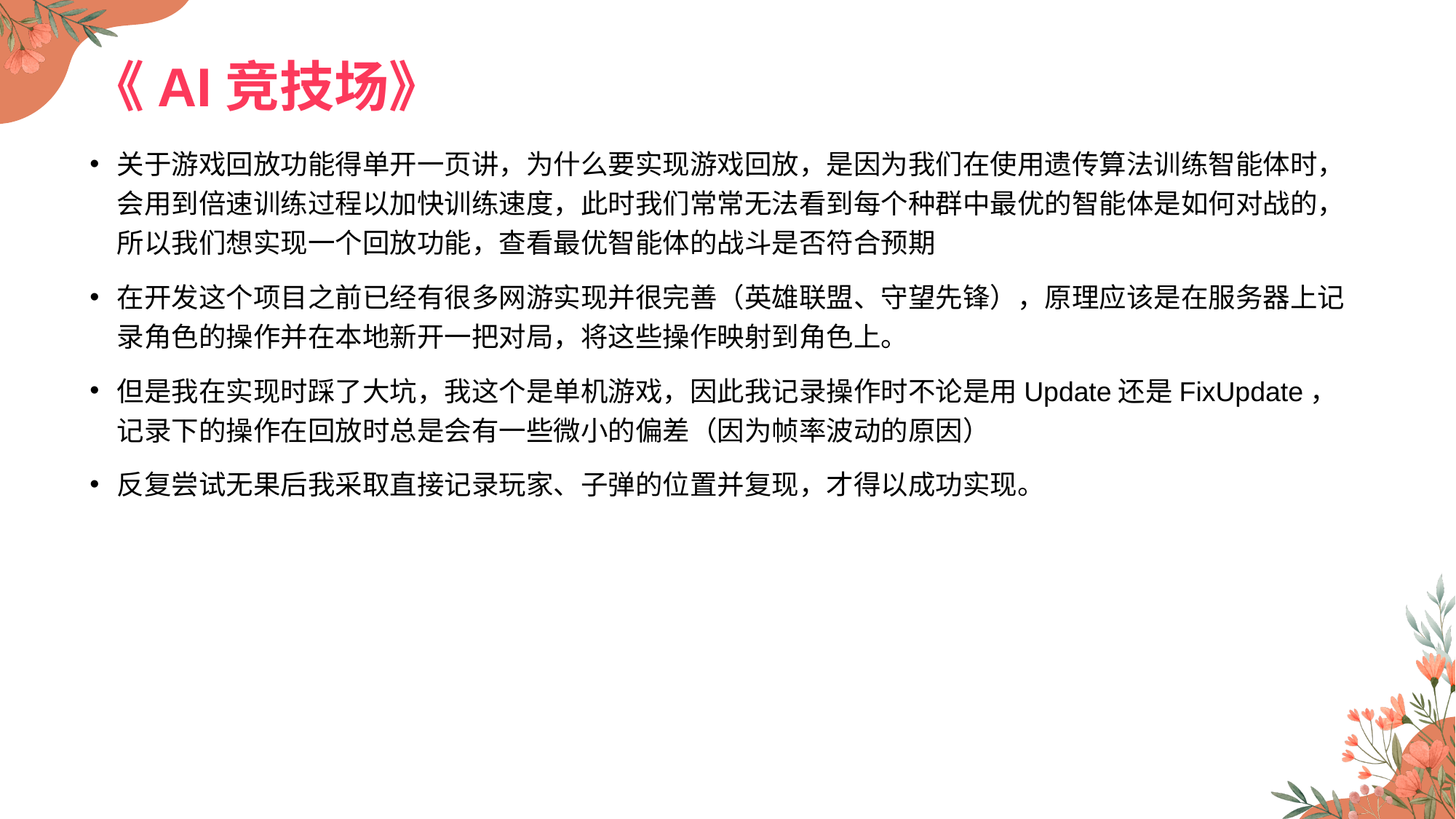

# 《AI竞技场》
关于游戏回放功能得单开一页讲，为什么要实现游戏回放，是因为我们在使用遗传算法训练智能体时，会用到倍速训练过程以加快训练速度，此时我们常常无法看到每个种群中最优的智能体是如何对战的，所以我们想实现一个回放功能，查看最优智能体的战斗是否符合预期
在开发这个项目之前已经有很多网游实现并很完善（英雄联盟、守望先锋），原理应该是在服务器上记录角色的操作并在本地新开一把对局，将这些操作映射到角色上。
但是我在实现时踩了大坑，我这个是单机游戏，因此我记录操作时不论是用Update还是FixUpdate，记录下的操作在回放时总是会有一些微小的偏差（因为帧率波动的原因）
反复尝试无果后我采取直接记录玩家、子弹的位置并复现，才得以成功实现。